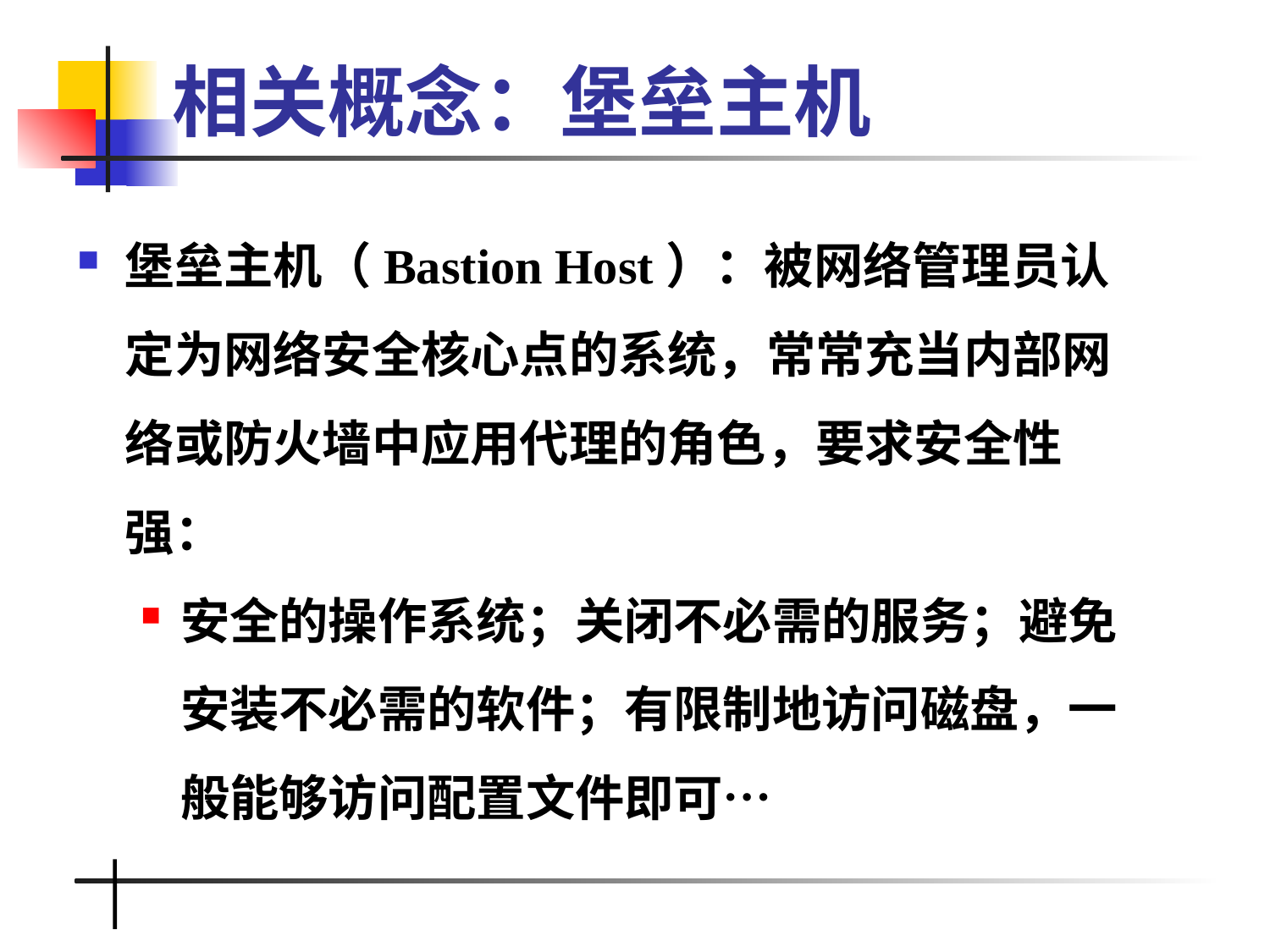

# 相关概念：堡垒主机
堡垒主机（Bastion Host）：被网络管理员认定为网络安全核心点的系统，常常充当内部网络或防火墙中应用代理的角色，要求安全性强：
安全的操作系统；关闭不必需的服务；避免安装不必需的软件；有限制地访问磁盘，一般能够访问配置文件即可…